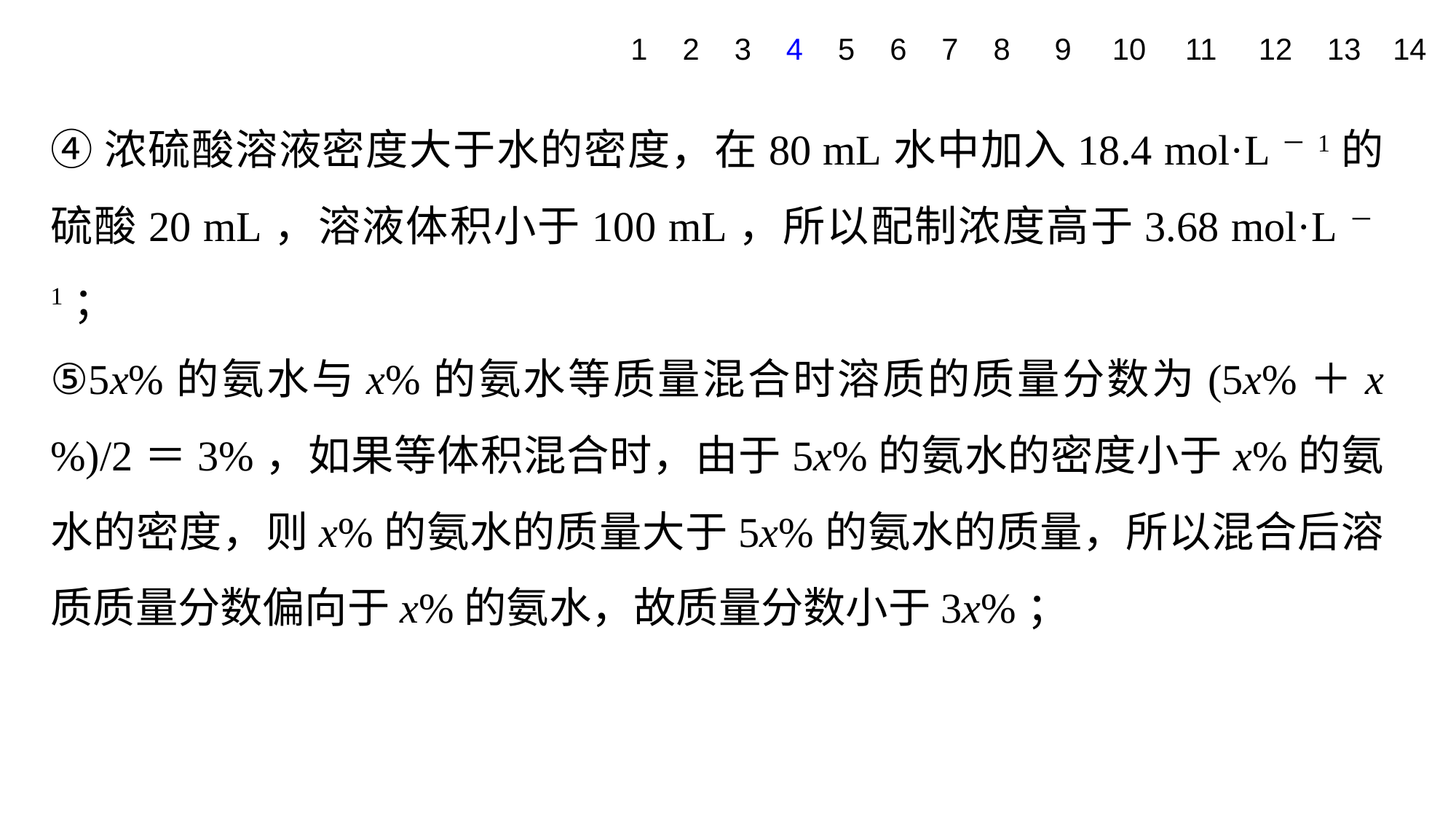

1
2
3
4
5
6
7
8
9
10
11
12
13
14
④浓硫酸溶液密度大于水的密度，在80 mL水中加入18.4 mol·L－1的硫酸20 mL，溶液体积小于100 mL，所以配制浓度高于3.68 mol·L－1；
⑤5x%的氨水与x%的氨水等质量混合时溶质的质量分数为(5x%＋x%)/2＝3%，如果等体积混合时，由于5x%的氨水的密度小于x%的氨水的密度，则x%的氨水的质量大于5x%的氨水的质量，所以混合后溶质质量分数偏向于x%的氨水，故质量分数小于3x%；